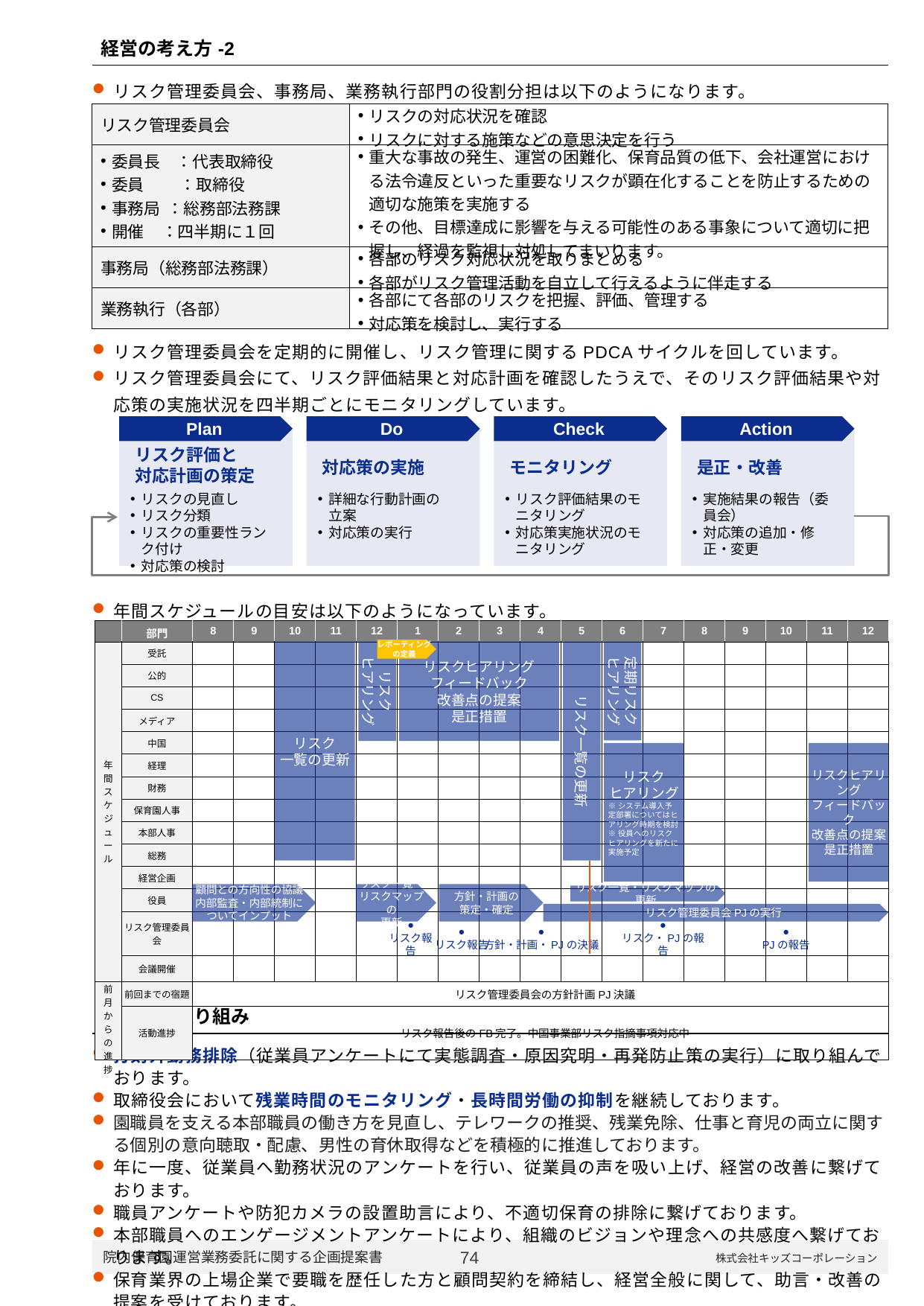

| 経営の考え方-2 |
| --- |
リスク管理委員会、事務局、業務執行部門の役割分担は以下のようになります。
| リスク管理委員会 | リスクの対応状況を確認 リスクに対する施策などの意思決定を行う |
| --- | --- |
| 委員長　：代表取締役 委員　　 ：取締役 事務局 ：総務部法務課 開催 ：四半期に１回 | 重大な事故の発生、運営の困難化、保育品質の低下、会社運営における法令違反といった重要なリスクが顕在化することを防止するための適切な施策を実施する その他、目標達成に影響を与える可能性のある事象について適切に把握し、経過を監視し対処してまいります。 |
| 事務局（総務部法務課） | 各部のリスク対応状況を取りまとめる 各部がリスク管理活動を自立して行えるように伴走する |
| 業務執行（各部） | 各部にて各部のリスクを把握、評価、管理する 対応策を検討し、実行する |
リスク管理委員会を定期的に開催し、リスク管理に関するPDCAサイクルを回しています。
リスク管理委員会にて、リスク評価結果と対応計画を確認したうえで、そのリスク評価結果や対応策の実施状況を四半期ごとにモニタリングしています。
Plan
Do
Check
Action

リスク評価と
対応計画の策定

対応策の実施
モニタリング
是正・改善
リスクの見直し
リスク分類
リスクの重要性ランク付け
対応策の検討
詳細な行動計画の
立案
対応策の実行
リスク評価結果のモニタリング
対応策実施状況のモニタリング
実施結果の報告（委員会）
対応策の追加・修正・変更

年間スケジュールの目安は以下のようになっています。
|  | 部門 | 8 | 9 | 10 | 11 | 12 | 1 | 2 | 3 | 4 | 5 | 6 | 7 | 8 | 9 | 10 | 11 | 12 |
| --- | --- | --- | --- | --- | --- | --- | --- | --- | --- | --- | --- | --- | --- | --- | --- | --- | --- | --- |
| 年間スケジュール | 受託 |  |  |  |  |  |  |  |  |  |  |  |  |  |  |  |  |  |
|  | 公的 |  |  |  |  |  |  |  |  |  |  |  |  |  |  |  |  |  |
|  | CS |  |  |  |  |  |  |  |  |  |  |  |  |  |  |  |  |  |
|  | メディア |  |  |  |  |  |  |  |  |  |  |  |  |  |  |  |  |  |
|  | 中国 |  |  |  |  |  |  |  |  |  |  |  |  |  |  |  |  |  |
|  | 経理 |  |  |  |  |  |  |  |  |  |  |  |  |  |  |  |  |  |
|  | 財務 |  |  |  |  |  |  |  |  |  |  |  |  |  |  |  |  |  |
|  | 保育園人事 |  |  |  |  |  |  |  |  |  |  |  |  |  |  |  |  |  |
|  | 本部人事 |  |  |  |  |  |  |  |  |  |  |  |  |  |  |  |  |  |
|  | 総務 |  |  |  |  |  |  |  |  |  |  |  |  |  |  |  |  |  |
|  | 経営企画 |  |  |  |  |  |  |  |  |  |  |  |  |  |  |  |  |  |
|  | 役員 |  |  |  |  |  |  |  |  |  |  |  |  |  |  |  |  |  |
|  | リスク管理委員会 |  |  |  |  |  |  |  |  |  |  |  |  |  |  |  |  |  |
|  | 会議開催 |  |  |  |  |  |  |  |  |  |  |  |  |  |  |  |  |  |
| 前月からの進捗 | 前回までの宿題 | リスク管理委員会の方針計画PJ決議 |  |  |  |  |  |  |  |  |  |  |  |  |  |  |  |  |
|  | 活動進捗 | リスク報告後のFB完了。中国事業部リスク指摘事項対応中 |  |  |  |  |  |  |  |  |  |  |  |  |  |  |  |  |
レポーティングの定義
リスク
一覧の更新
リスク
ヒアリング
リスクヒアリング
フィードバック
改善点の提案
是正措置
リスク一覧の更新
定期リスク
ヒアリング
リスク
ヒアリング
※システム導入予定部署についてはヒアリング時期を検討
※役員へのリスクヒアリングを新たに実施予定
リスクヒアリング
フィードバック
改善点の提案
是正措置
顧問との方向性の協議
内部監査・内部統制に
ついてインプット
リスク一覧・
リスクマップの
更新
方針・計画の
策定・確定
リスク一覧・リスクマップの更新
リスク管理委員会PJの実行
●
リスク報告
●
リスク報告
●
方針・計画・PJの決議
●
リスク・PJの報告
●
PJの報告
| 具体的な取り組み |
| --- |
打刻外勤務排除（従業員アンケートにて実態調査・原因究明・再発防止策の実行）に取り組んでおります。
取締役会において残業時間のモニタリング・長時間労働の抑制を継続しております。
園職員を支える本部職員の働き方を見直し、テレワークの推奨、残業免除、仕事と育児の両立に関する個別の意向聴取・配慮、男性の育休取得などを積極的に推進しております。
年に一度、従業員へ勤務状況のアンケートを行い、従業員の声を吸い上げ、経営の改善に繋げております。
職員アンケートや防犯カメラの設置助言により、不適切保育の排除に繋げております。
本部職員へのエンゲージメントアンケートにより、組織のビジョンや理念への共感度へ繋げております。
保育業界の上場企業で要職を歴任した方と顧問契約を締結し、経営全般に関して、助言・改善の提案を受けております。
74